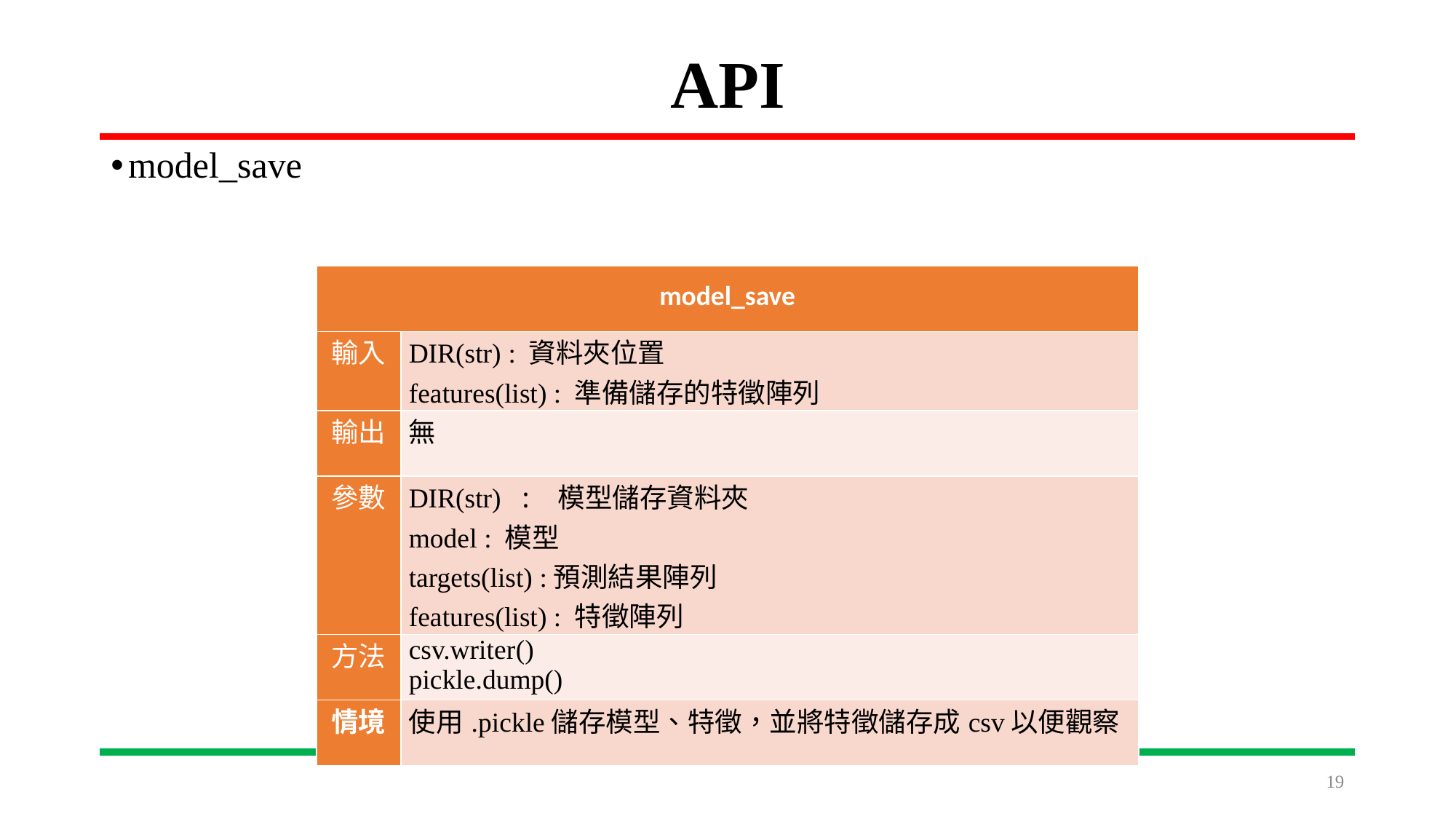

# API
model_save
| model\_save |  |
| --- | --- |
| 輸入 | DIR(str) : 資料夾位置 features(list) : 準備儲存的特徵陣列 |
| 輸出 | 無 |
| 參數 | DIR(str) : 模型儲存資料夾 model : 模型 targets(list) :預測結果陣列 features(list) : 特徵陣列 |
| 方法 | csv.writer() pickle.dump() |
| 情境 | 使用.pickle儲存模型、特徵，並將特徵儲存成csv以便觀察 |
19